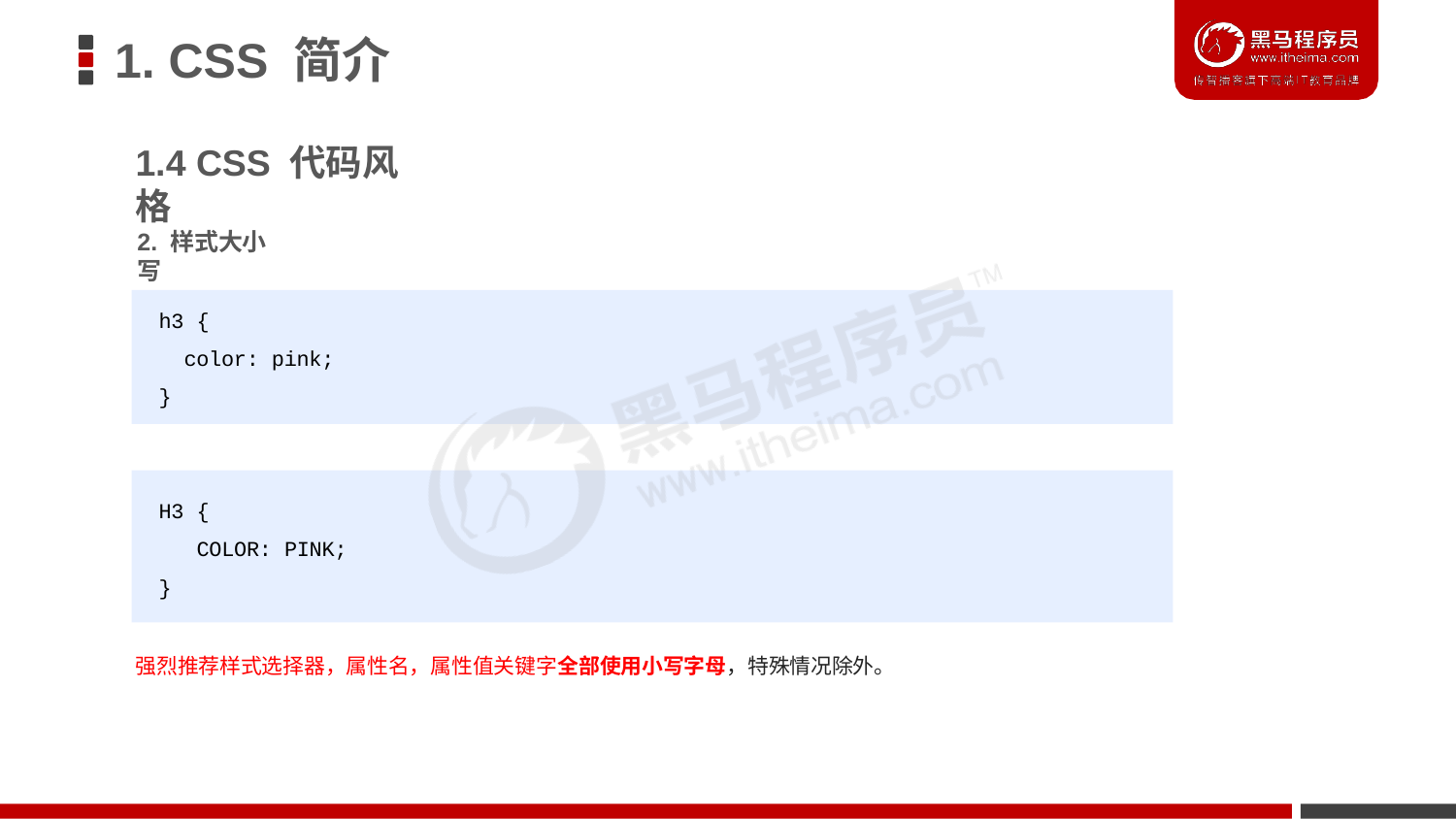

# 1. CSS 简介
1.4 CSS 代码风格

2. 样式大小写

h3 {
color: pink;
}

H3 {
COLOR: PINK;
}
强烈推荐样式选择器，属性名，属性值关键字全部使用小写字母，特殊情况除外。